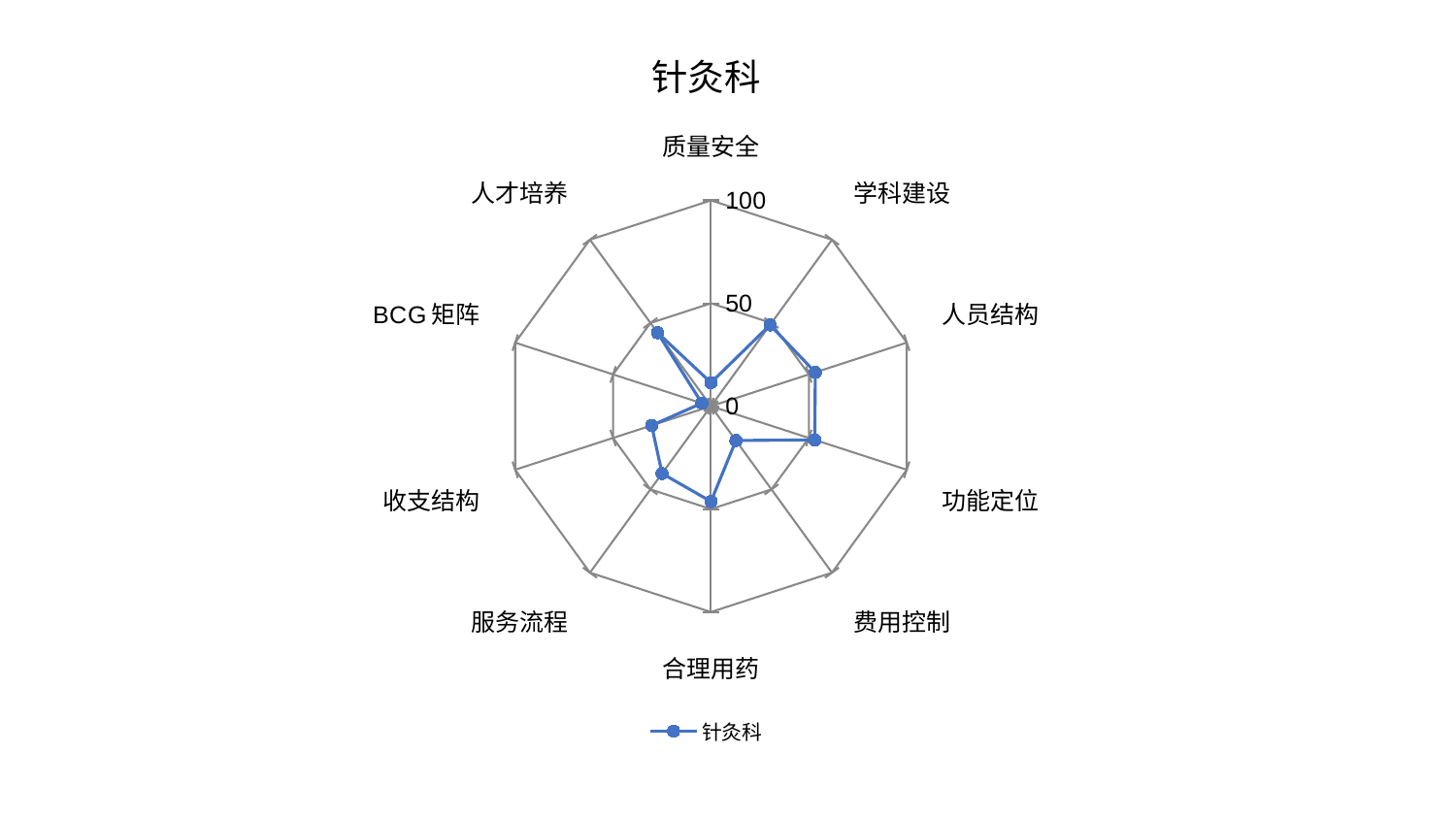

### Chart: 针灸科

| Category | 针灸科 |
|---|---|
| 质量安全 | 11.441137256480754 |
| 学科建设 | 48.81192670772221 |
| 人员结构 | 53.2879037306742 |
| 功能定位 | 53.037688703400896 |
| 费用控制 | 20.64569858509743 |
| 合理用药 | 46.32089388993196 |
| 服务流程 | 40.44289356011807 |
| 收支结构 | 30.304818396083782 |
| BCG矩阵 | 4.663692014068997 |
| 人才培养 | 44.1646550669605 |
101